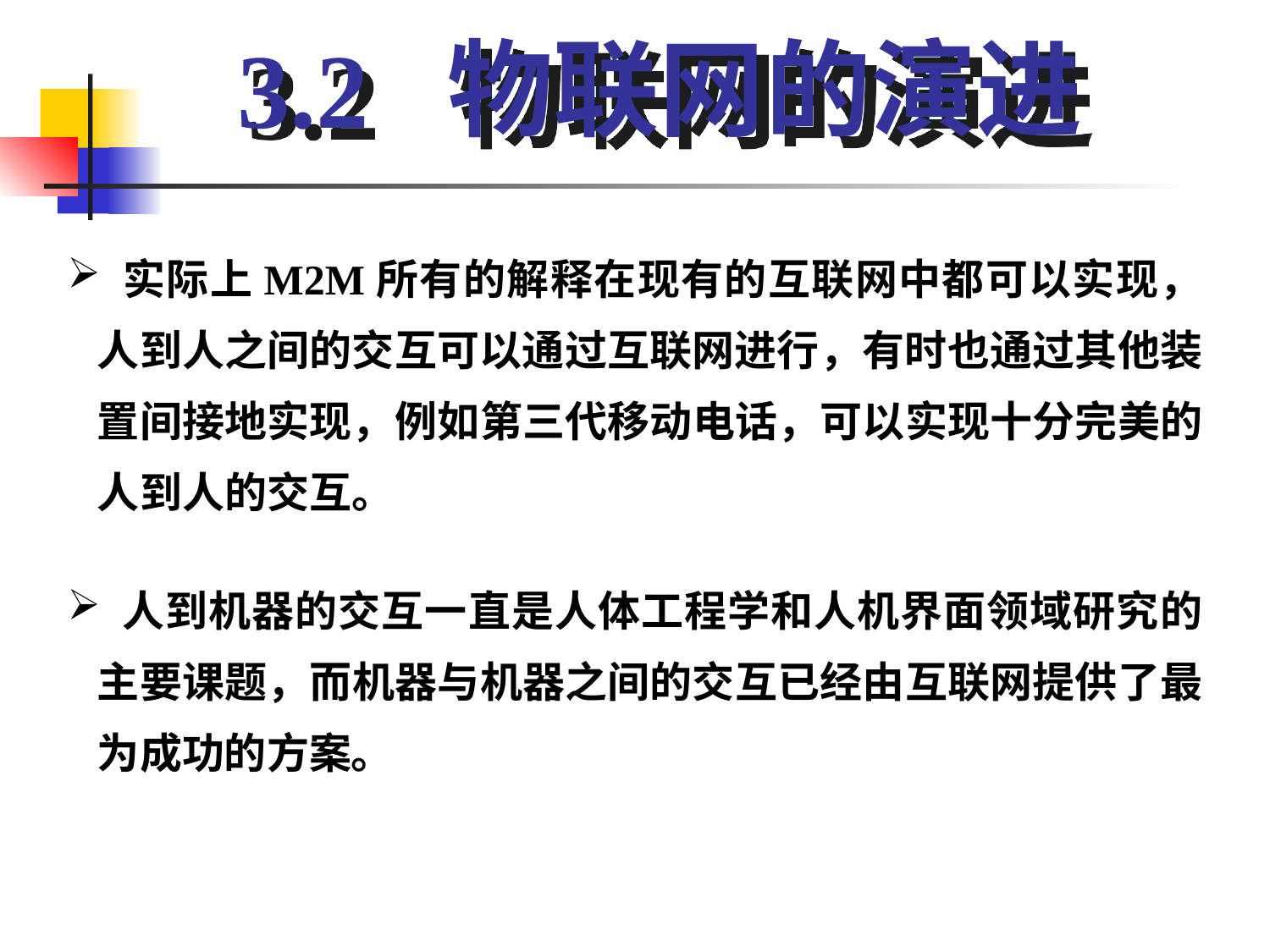

3.2  物联网的演进
 实际上M2M所有的解释在现有的互联网中都可以实现，人到人之间的交互可以通过互联网进行，有时也通过其他装置间接地实现，例如第三代移动电话，可以实现十分完美的人到人的交互。

 人到机器的交互一直是人体工程学和人机界面领域研究的主要课题，而机器与机器之间的交互已经由互联网提供了最为成功的方案。